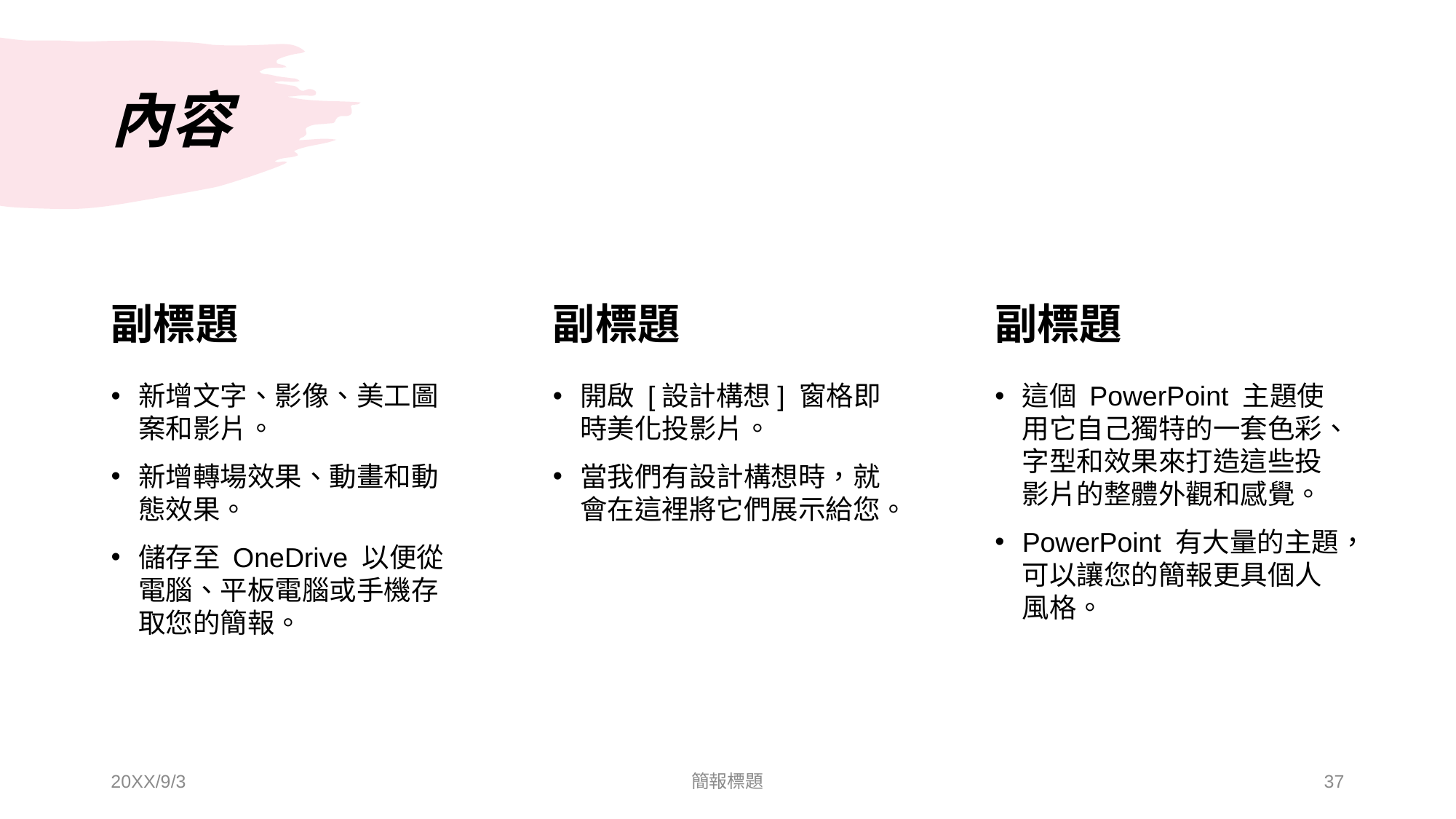

# 內容
副標題
副標題
副標題
新增文字、影像、美工圖案和影片。
新增轉場效果、動畫和動態效果。
儲存至 OneDrive 以便從電腦、平板電腦或手機存取您的簡報。

開啟 [設計構想] 窗格即時美化投影片。
當我們有設計構想時，就會在這裡將它們展示給您。

這個 PowerPoint 主題使用它自己獨特的一套色彩、字型和效果來打造這些投影片的整體外觀和感覺。
PowerPoint 有大量的主題，可以讓您的簡報更具個人風格。

20XX/9/3
簡報標題
37